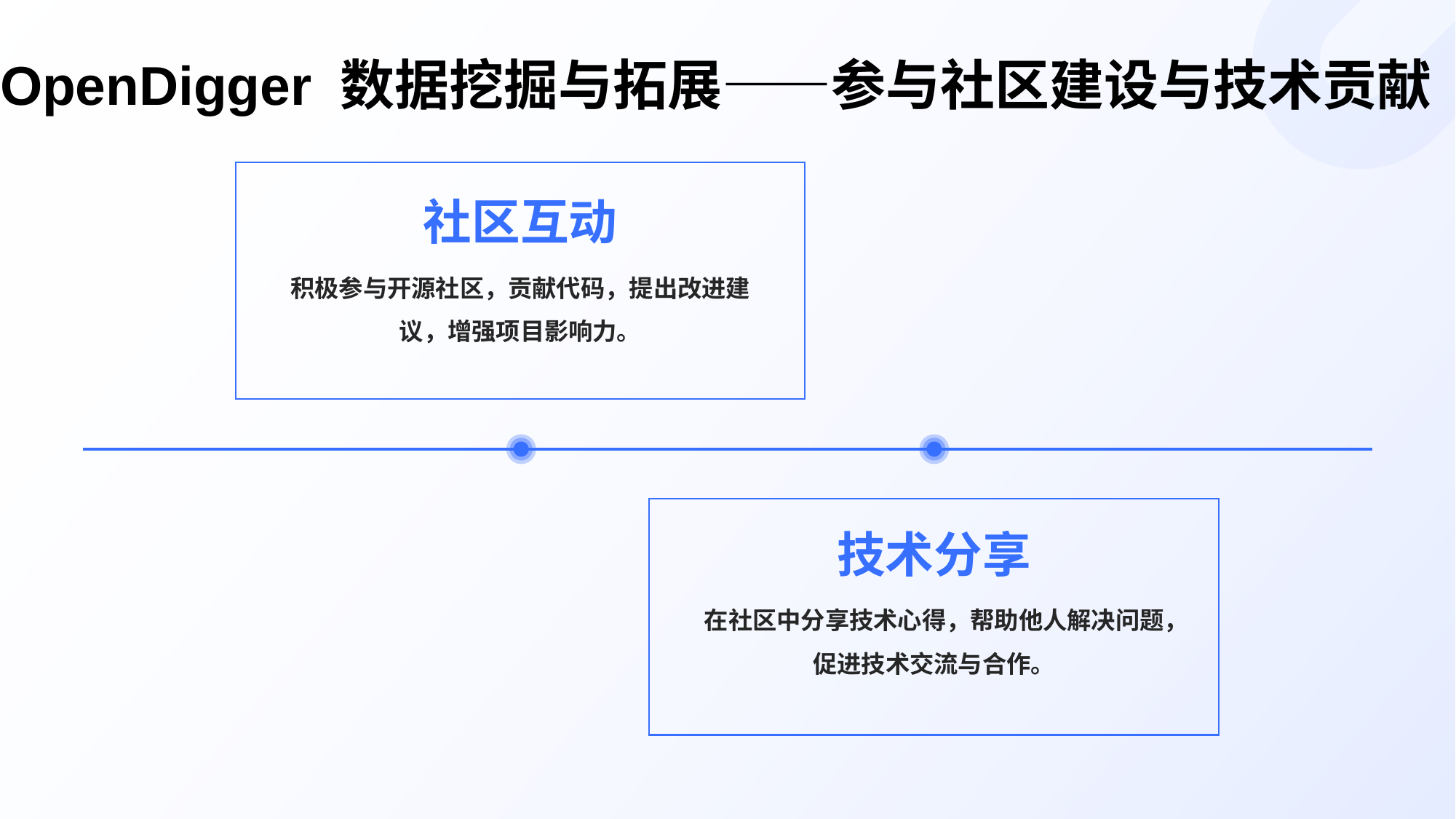

# OpenDigger 数据挖掘与拓展——参与社区建设与技术贡献

社区互动
积极参与开源社区，贡献代码，提出改进建议，增强项目影响力。

技术分享
在社区中分享技术心得，帮助他人解决问题，促进技术交流与合作。